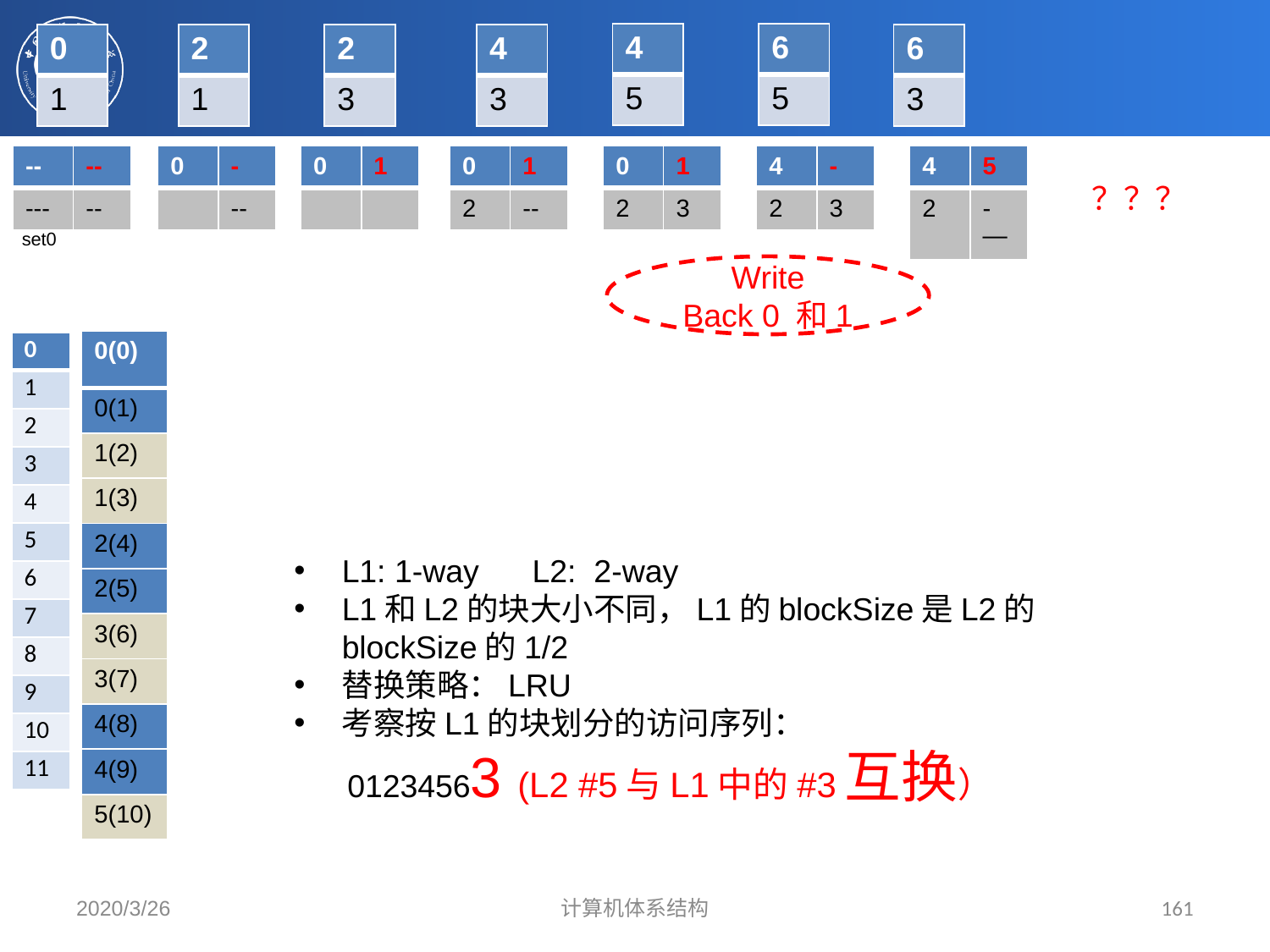

| 4 |
| --- |
| 5 |
| 6 |
| --- |
| 5 |
| 0 |
| --- |
| 1 |
| 2 |
| --- |
| 1 |
| 2 |
| --- |
| 3 |
| 4 |
| --- |
| 3 |
| 6 |
| --- |
| 3 |
| -- | -- |
| --- | --- |
| --- | -- |
| 0 | - |
| --- | --- |
|  | -- |
| 0 | 1 |
| --- | --- |
|  |  |
| 0 | 1 |
| --- | --- |
| 2 | -- |
| 0 | 1 |
| --- | --- |
| 2 | 3 |
| 4 | - |
| --- | --- |
| 2 | 3 |
| 4 | 5 |
| --- | --- |
| 2 | -— |
？？？
set0
Write
Back 0 和1
| 0(0) |
| --- |
| 0(1) |
| 1(2) |
| 1(3) |
| 2(4) |
| 2(5) |
| 3(6) |
| 3(7) |
| 4(8) |
| 4(9) |
| 5(10) |
| 0 |
| --- |
| 1 |
| 2 |
| 3 |
| 4 |
| 5 |
| 6 |
| 7 |
| 8 |
| 9 |
| 10 |
| 11 |
L1: 1-way      L2:  2-way
L1和L2的块大小不同，L1的blockSize是L2的blockSize的1/2
替换策略：LRU
考察按L1的块划分的访问序列：
      01234563 (L2 #5与L1中的#3互换）

2020/3/26
计算机体系结构
161